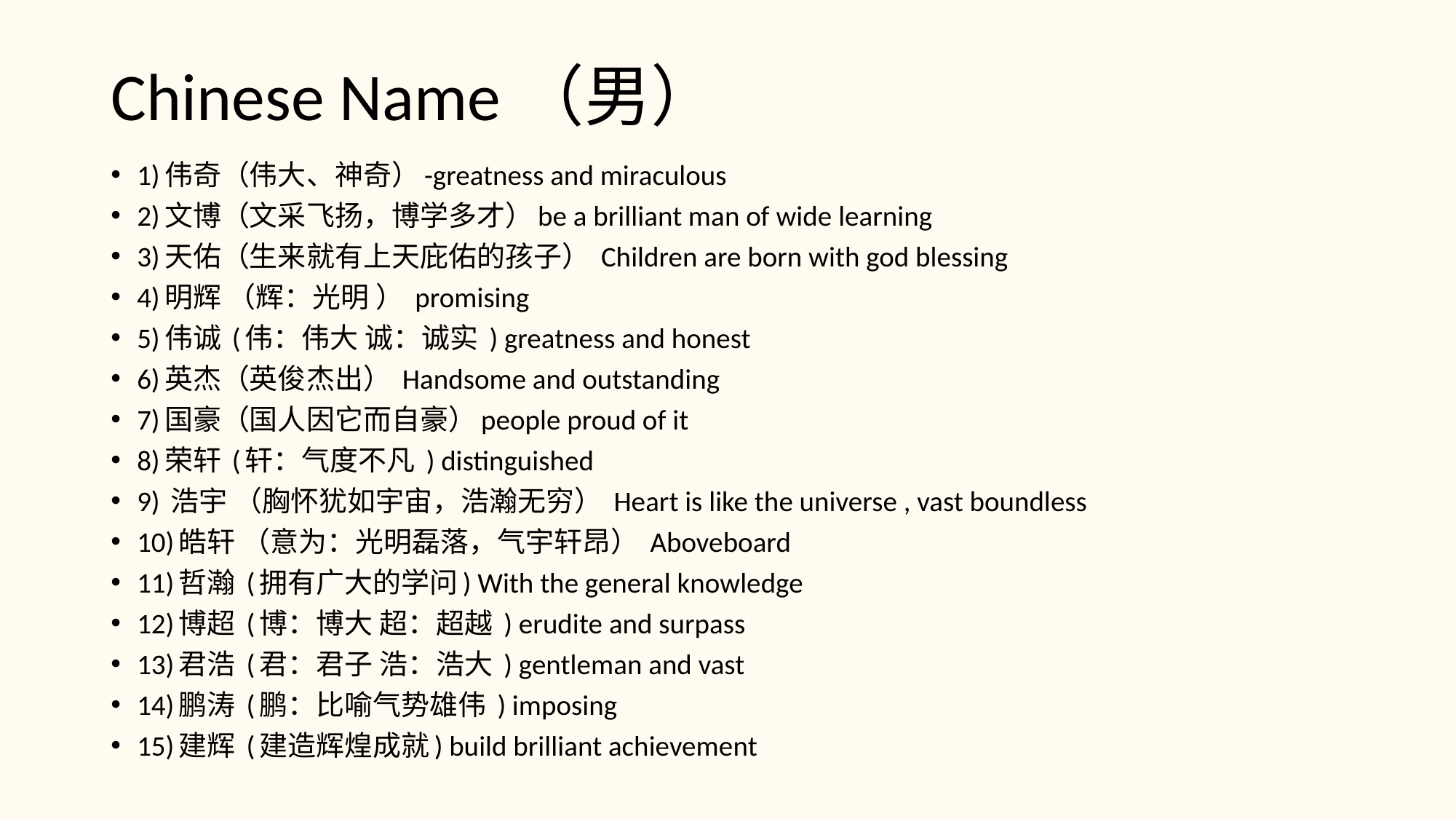

# Chinese Name（男）
1)伟奇（伟大、神奇）-greatness and miraculous
2)文博（文采飞扬，博学多才）be a brilliant man of wide learning
3)天佑（生来就有上天庇佑的孩子） Children are born with god blessing
4)明辉 （辉：光明 ） promising
5)伟诚 (伟：伟大 诚：诚实 ) greatness and honest
6)英杰（英俊杰出） Handsome and outstanding
7)国豪（国人因它而自豪）people proud of it
8)荣轩 (轩：气度不凡 ) distinguished
9) 浩宇 （胸怀犹如宇宙，浩瀚无穷） Heart is like the universe , vast boundless
10)皓轩 （意为：光明磊落，气宇轩昂） Aboveboard
11)哲瀚 (拥有广大的学问) With the general knowledge
12)博超 (博：博大 超：超越 ) erudite and surpass
13)君浩 (君：君子 浩：浩大 ) gentleman and vast
14)鹏涛 (鹏：比喻气势雄伟 ) imposing
15)建辉 (建造辉煌成就) build brilliant achievement